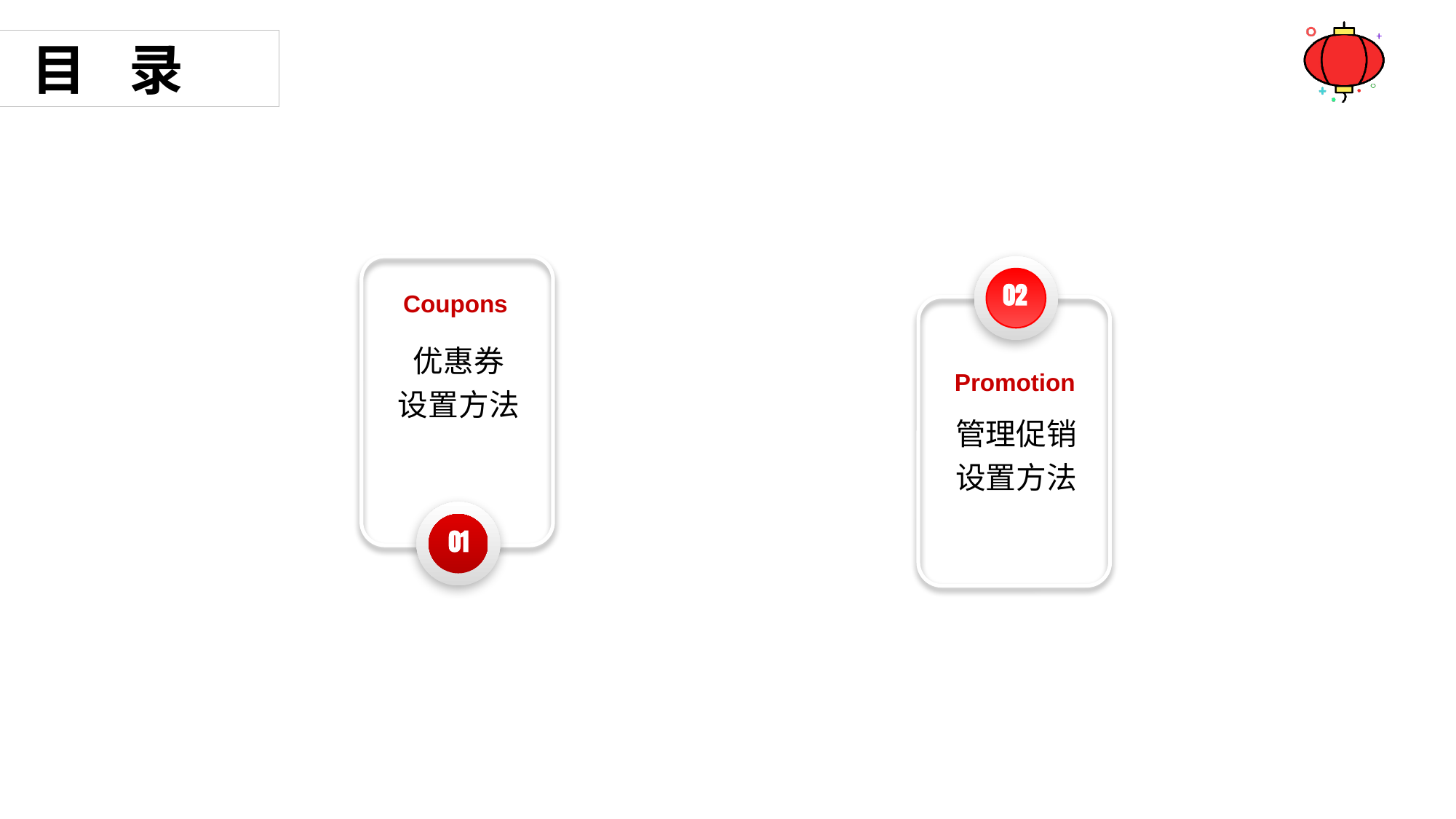

目 录

02

Promotion
管理促销
设置方法

Coupons
优惠券
设置方法

01